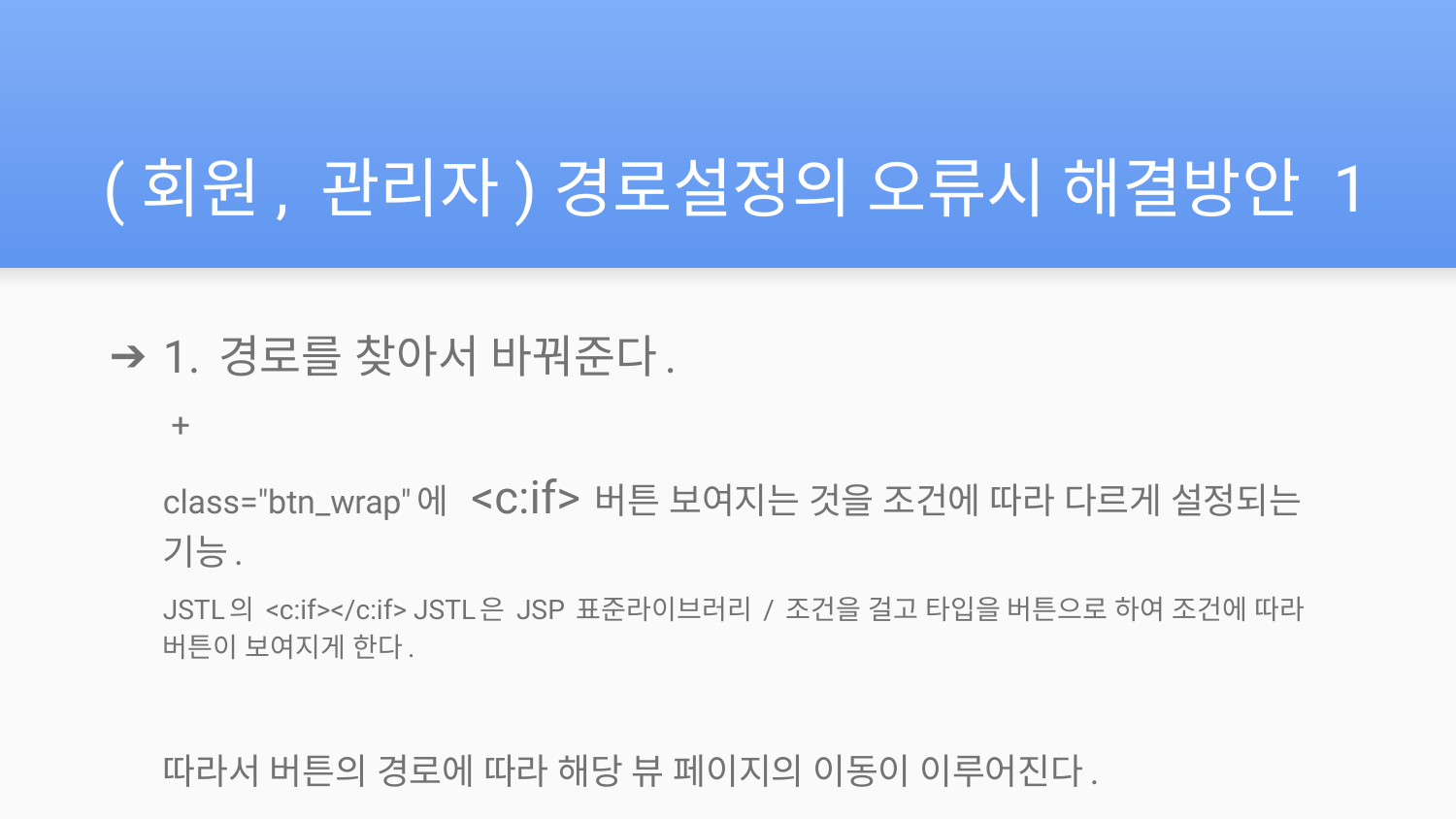

# (회원, 관리자)경로설정의 오류시 해결방안 1
1. 경로를 찾아서 바꿔준다.
 +
class="btn_wrap"에  <c:if> 버튼 보여지는 것을 조건에 따라 다르게 설정되는 기능.
JSTL의 <c:if></c:if> JSTL은 JSP 표준라이브러리 / 조건을 걸고 타입을 버튼으로 하여 조건에 따라 버튼이 보여지게 한다.

따라서 버튼의 경로에 따라 해당 뷰 페이지의 이동이 이루어진다.